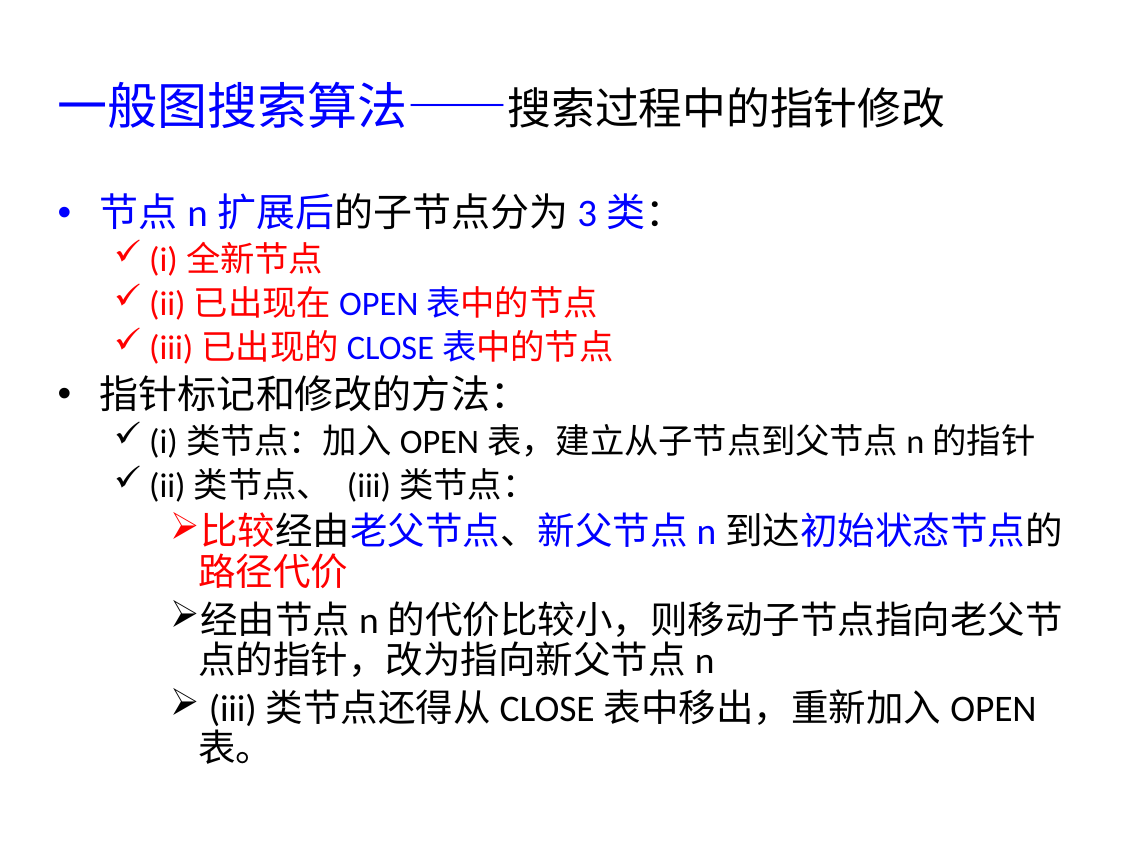

一般图搜索算法——搜索过程中的指针修改
节点n扩展后的子节点分为3类：
(i)全新节点
(ii)已出现在OPEN表中的节点
(iii)已出现的CLOSE表中的节点
指针标记和修改的方法：
(i)类节点：加入OPEN表，建立从子节点到父节点n的指针
(ii)类节点、 (iii)类节点：
比较经由老父节点、新父节点n到达初始状态节点的路径代价
经由节点n的代价比较小，则移动子节点指向老父节点的指针，改为指向新父节点n
 (iii)类节点还得从CLOSE表中移出，重新加入OPEN表。